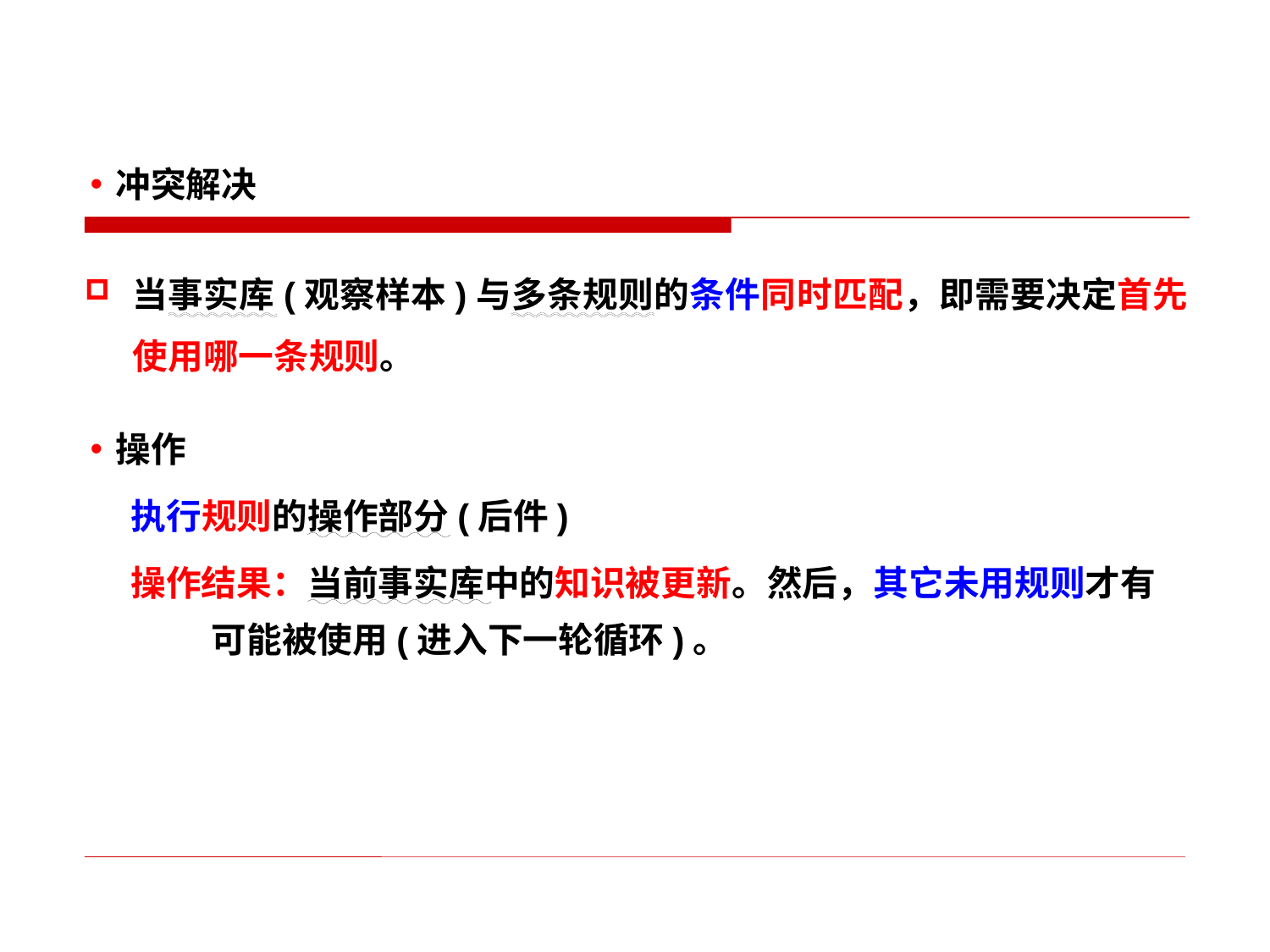

冲突解决
当事实库(观察样本)与多条规则的条件同时匹配，即需要决定首先使用哪一条规则。
操作
    执行规则的操作部分(后件)
    操作结果：当前事实库中的知识被更新。然后，其它未用规则才有
              可能被使用(进入下一轮循环)。